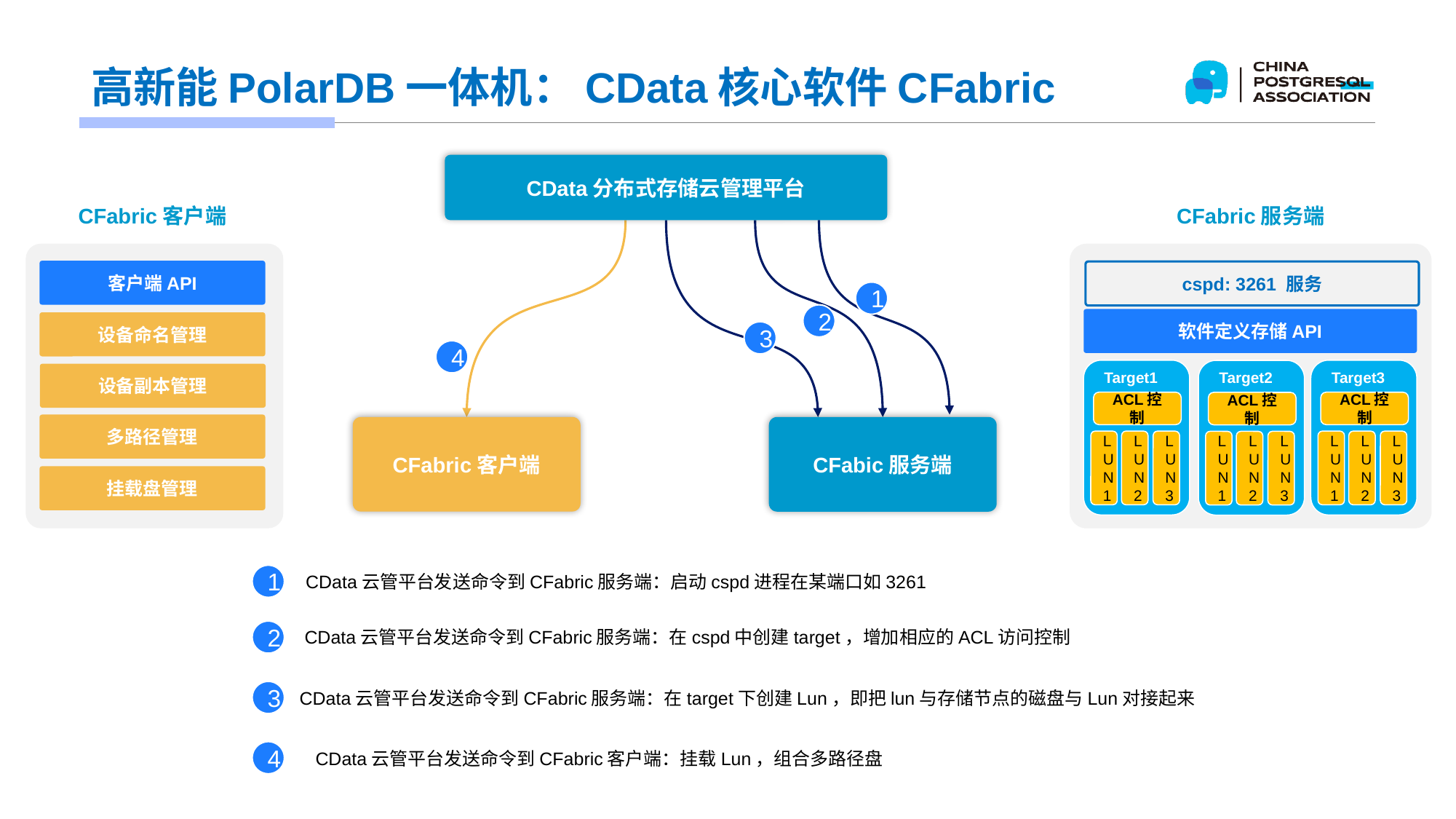

# 高新能PolarDB一体机：CData核心软件CFabric
CData分布式存储云管理平台
CFabric服务端

cspd: 3261 服务
软件定义存储API

Target1
ACL控制
L
U
N
3
L
U
N
2
L
U
N
1

Target3
ACL控制
L
U
N
3
L
U
N
2
L
U
N
1

Target2
ACL控制
L
U
N
3
L
U
N
2
L
U
N
1
CFabric客户端

客户端API
设备命名管理
设备副本管理
多路径管理
挂载盘管理
1
2
3
4
CFabric客户端
CFabic服务端
1
CData云管平台发送命令到CFabric服务端：启动cspd进程在某端口如3261
CData云管平台发送命令到CFabric服务端：在cspd中创建target，增加相应的ACL访问控制
2
3
CData云管平台发送命令到CFabric服务端：在target下创建Lun，即把lun与存储节点的磁盘与Lun对接起来
4
CData云管平台发送命令到CFabric客户端：挂载Lun，组合多路径盘
16